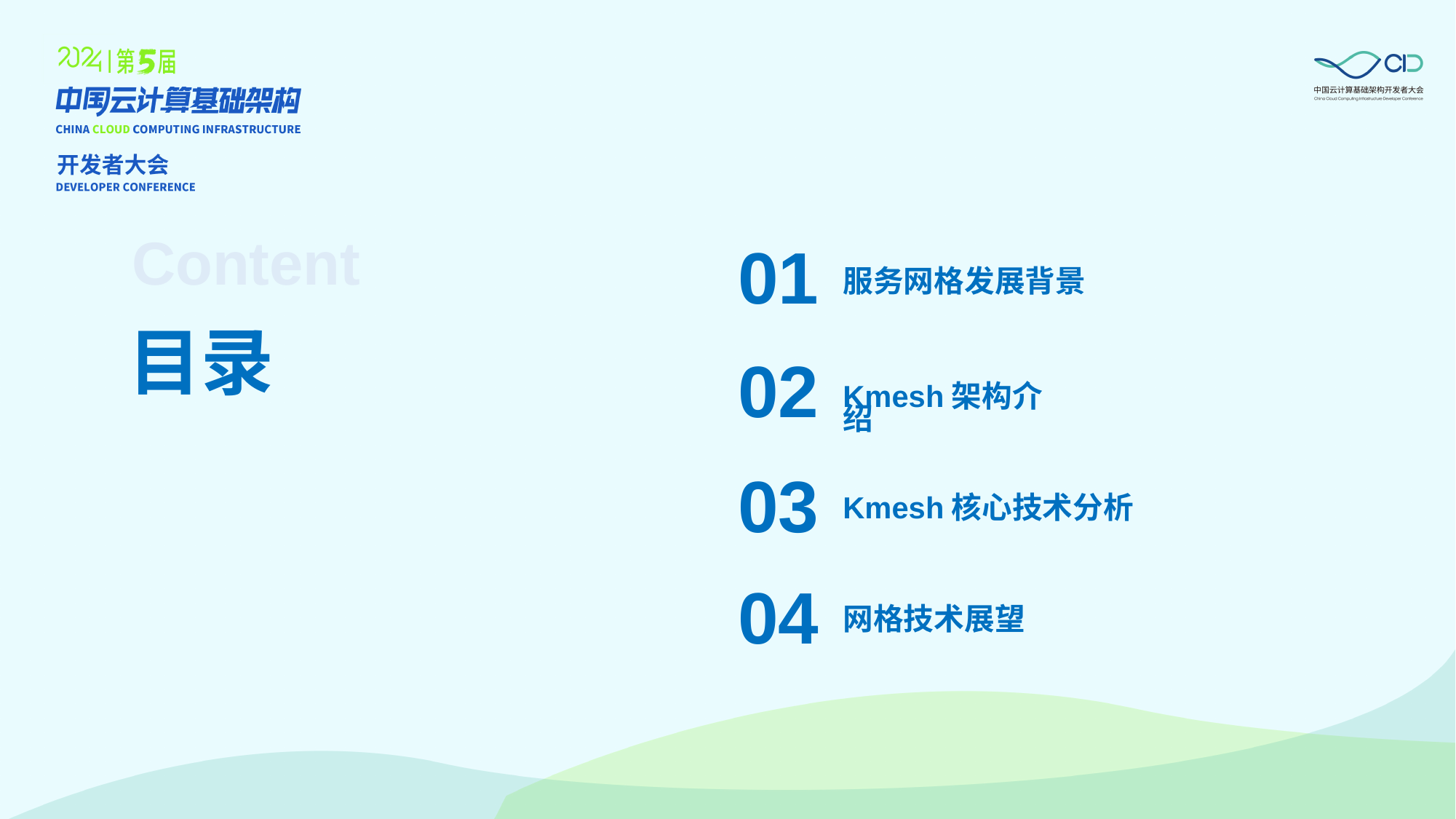

Content
01
服务网格发展背景
目录
02
Kmesh架构介绍
03
Kmesh核心技术分析
04
网格技术展望